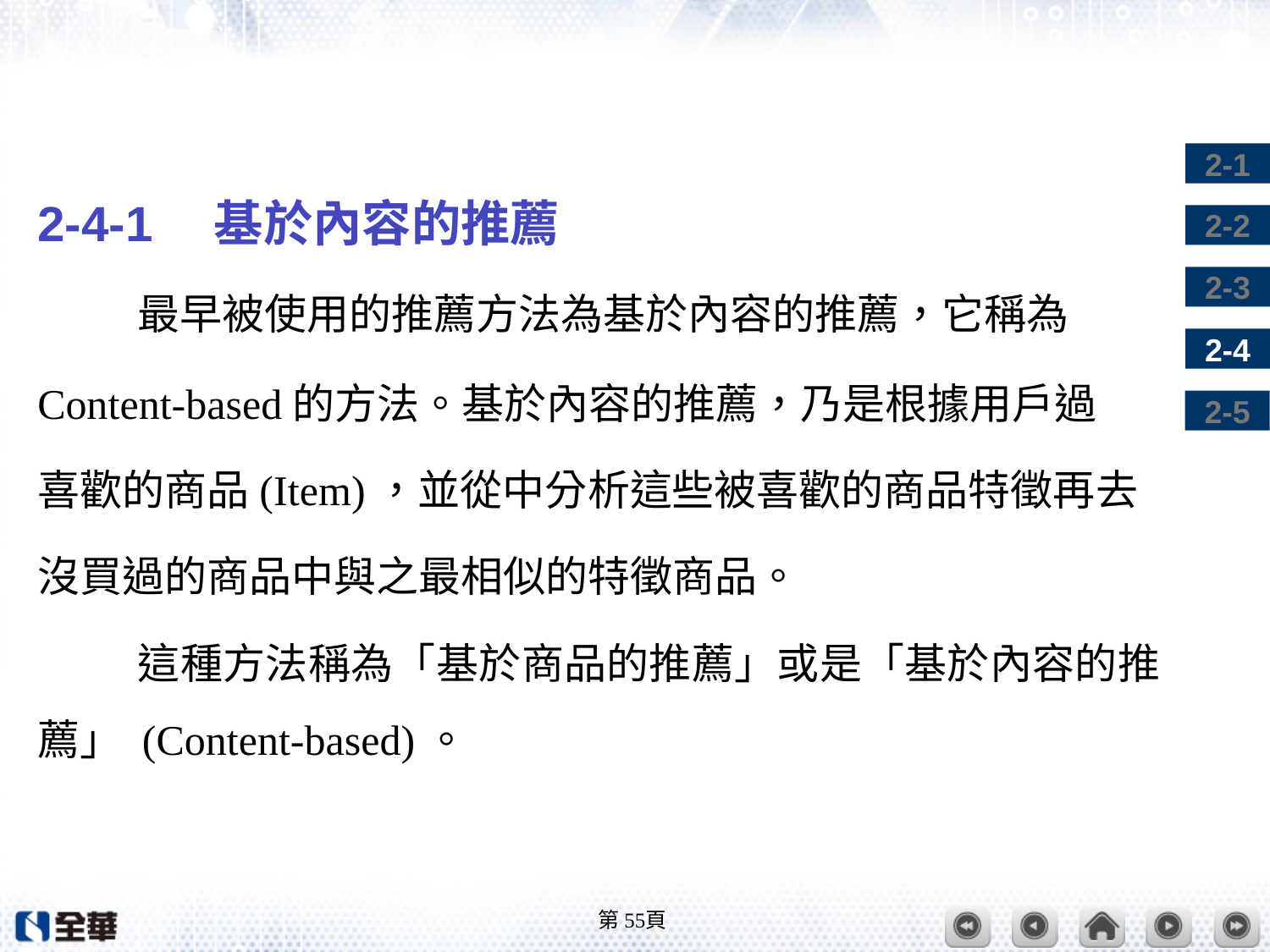

#
2-4-1　基於內容的推薦
最早被使用的推薦方法為基於內容的推薦，它稱為
Content-based的方法。基於內容的推薦，乃是根據用戶過
喜歡的商品(Item)，並從中分析這些被喜歡的商品特徵再去
沒買過的商品中與之最相似的特徵商品。
這種方法稱為「基於商品的推薦」或是「基於內容的推薦」 (Content-based)。